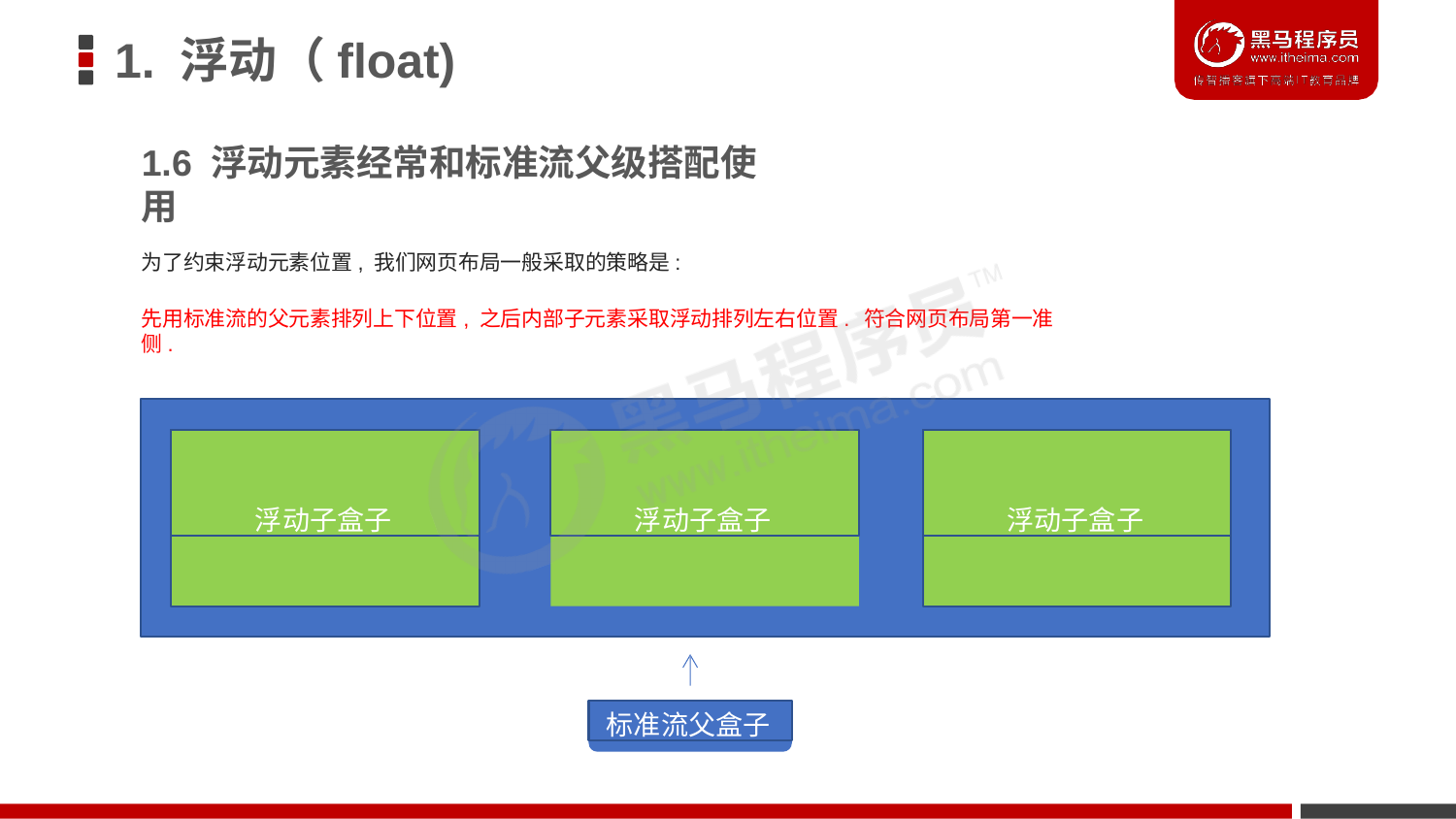

# 1. 浮动（float)
1.6 浮动元素经常和标准流父级搭配使用

为了约束浮动元素位置, 我们网页布局一般采取的策略是:

先用标准流的父元素排列上下位置, 之后内部子元素采取浮动排列左右位置. 符合网页布局第一准侧.

浮动子盒子

浮动子盒子

浮动子盒子

标准流父盒子